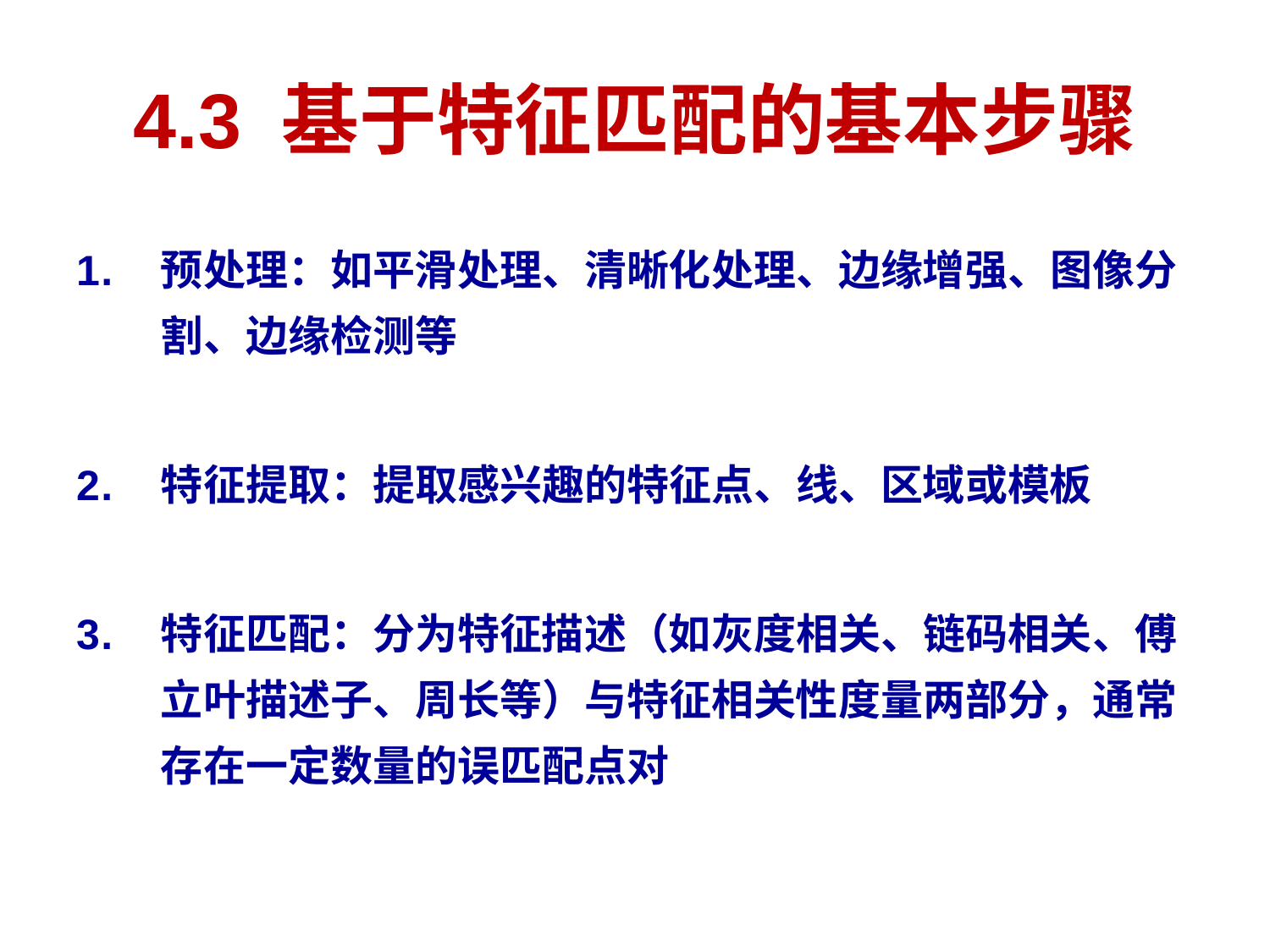

# 4.3 基于特征匹配的基本步骤
预处理：如平滑处理、清晰化处理、边缘增强、图像分割、边缘检测等

特征提取：提取感兴趣的特征点、线、区域或模板

特征匹配：分为特征描述（如灰度相关、链码相关、傅立叶描述子、周长等）与特征相关性度量两部分，通常存在一定数量的误匹配点对